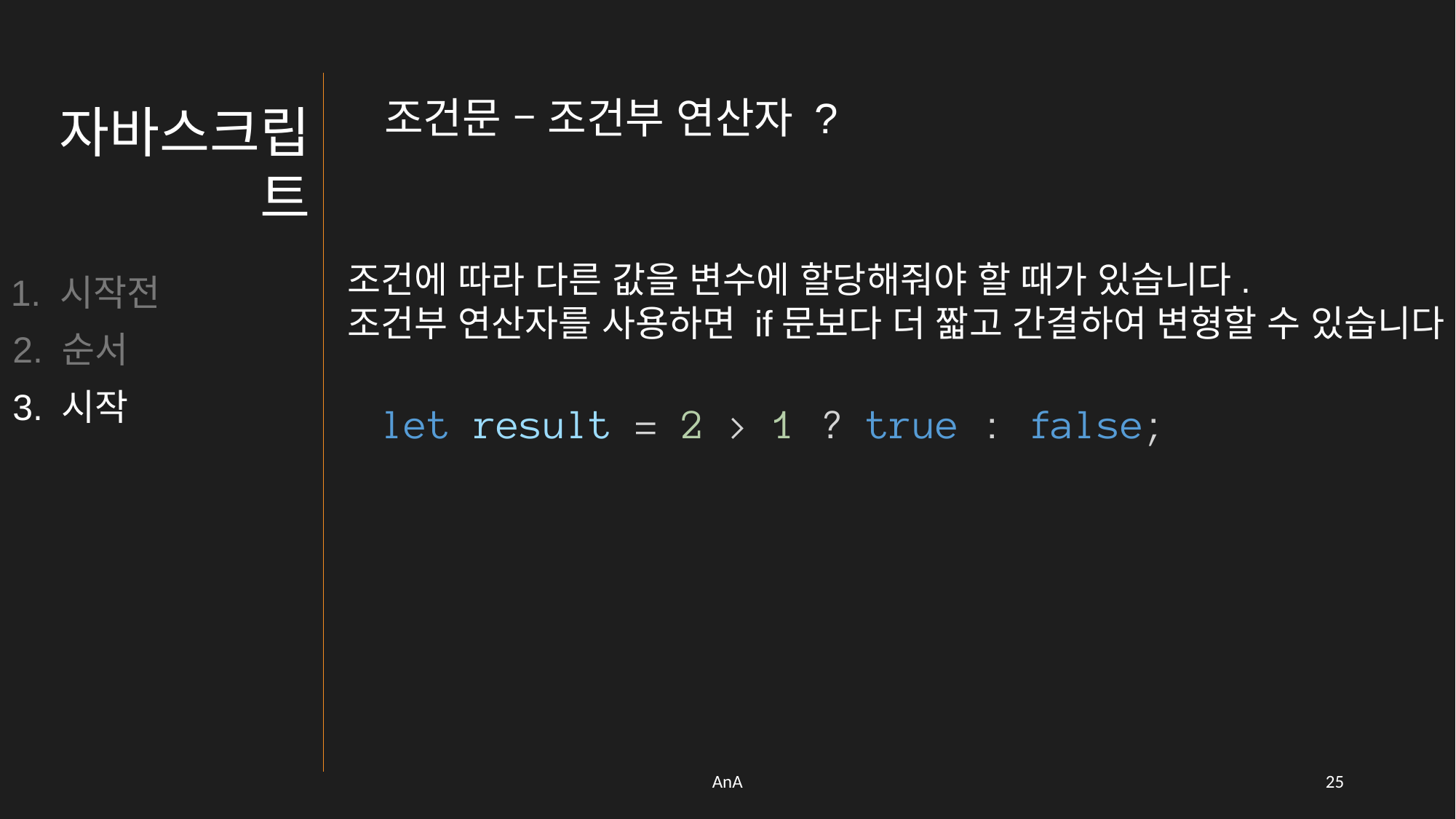

조건문 – 조건부 연산자 ?
자바스크립트
조건에 따라 다른 값을 변수에 할당해줘야 할 때가 있습니다.
조건부 연산자를 사용하면 if문보다 더 짧고 간결하여 변형할 수 있습니다!
1. 시작전
2. 순서
3. 시작
let result = 2 > 1 ? true : false;
AnA
25